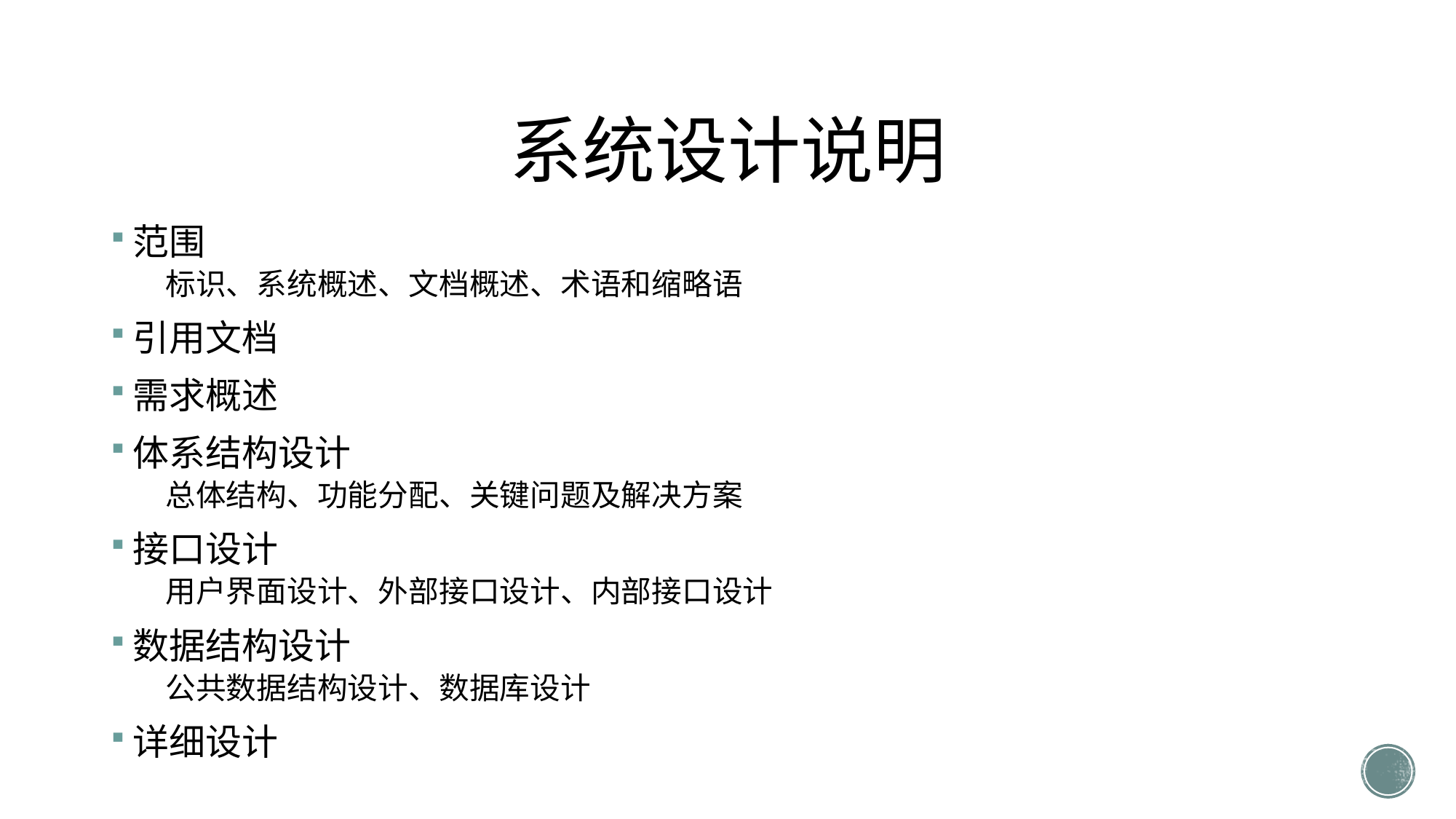

# 系统设计说明
范围
标识、系统概述、文档概述、术语和缩略语
引用文档
需求概述
体系结构设计
总体结构、功能分配、关键问题及解决方案
接口设计
用户界面设计、外部接口设计、内部接口设计
数据结构设计
公共数据结构设计、数据库设计
详细设计